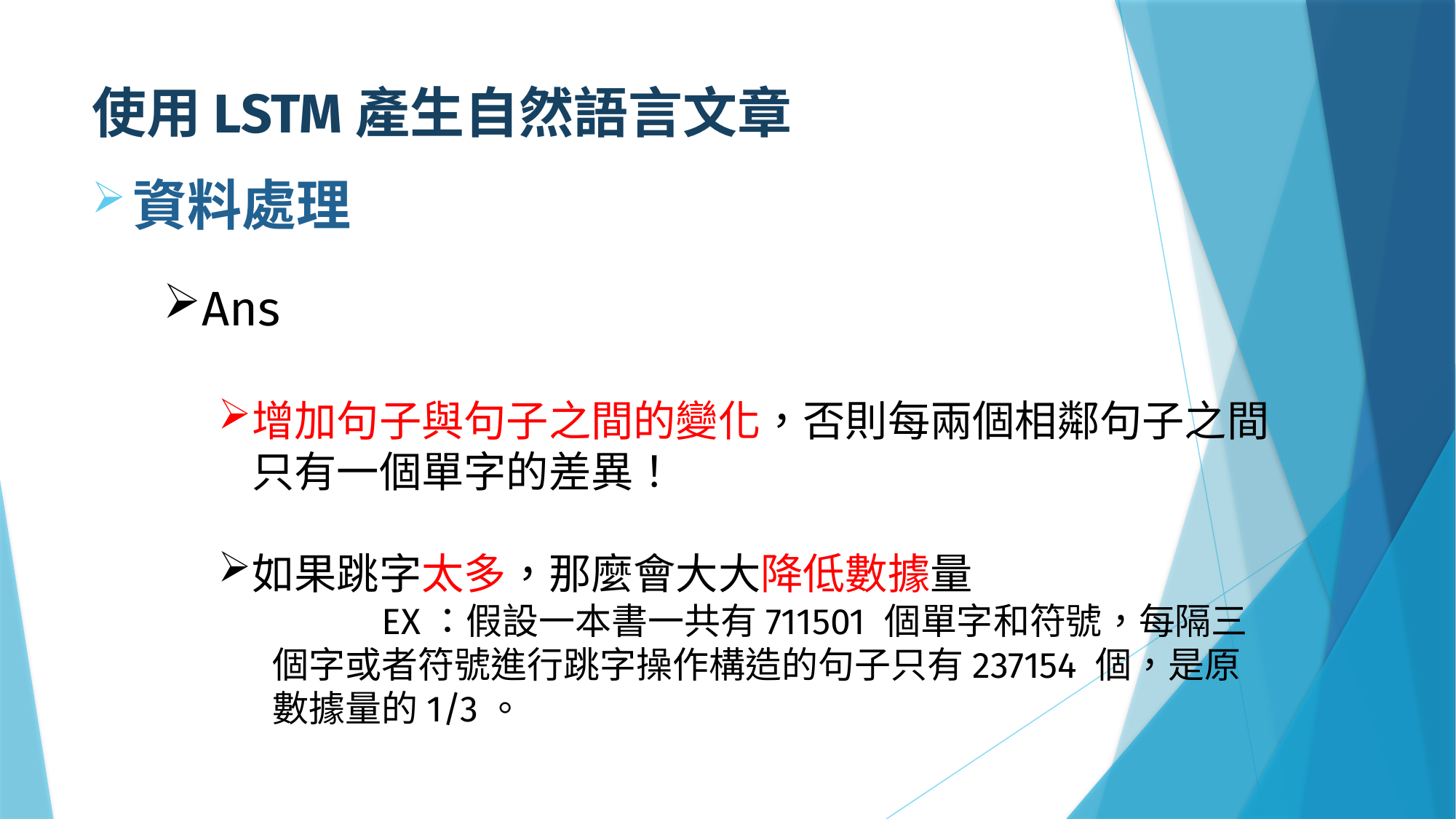

# 使用LSTM產生自然語言文章
資料處理

Ans

增加句子與句子之間的變化，否則每兩個相鄰句子之間只有一個單字的差異！

如果跳字太多，那麼會大大降低數據量
	EX：假設一本書一共有711501 個單字和符號，每隔三個字或者符號進行跳字操作構造的句子只有237154 個，是原數據量的1/3。